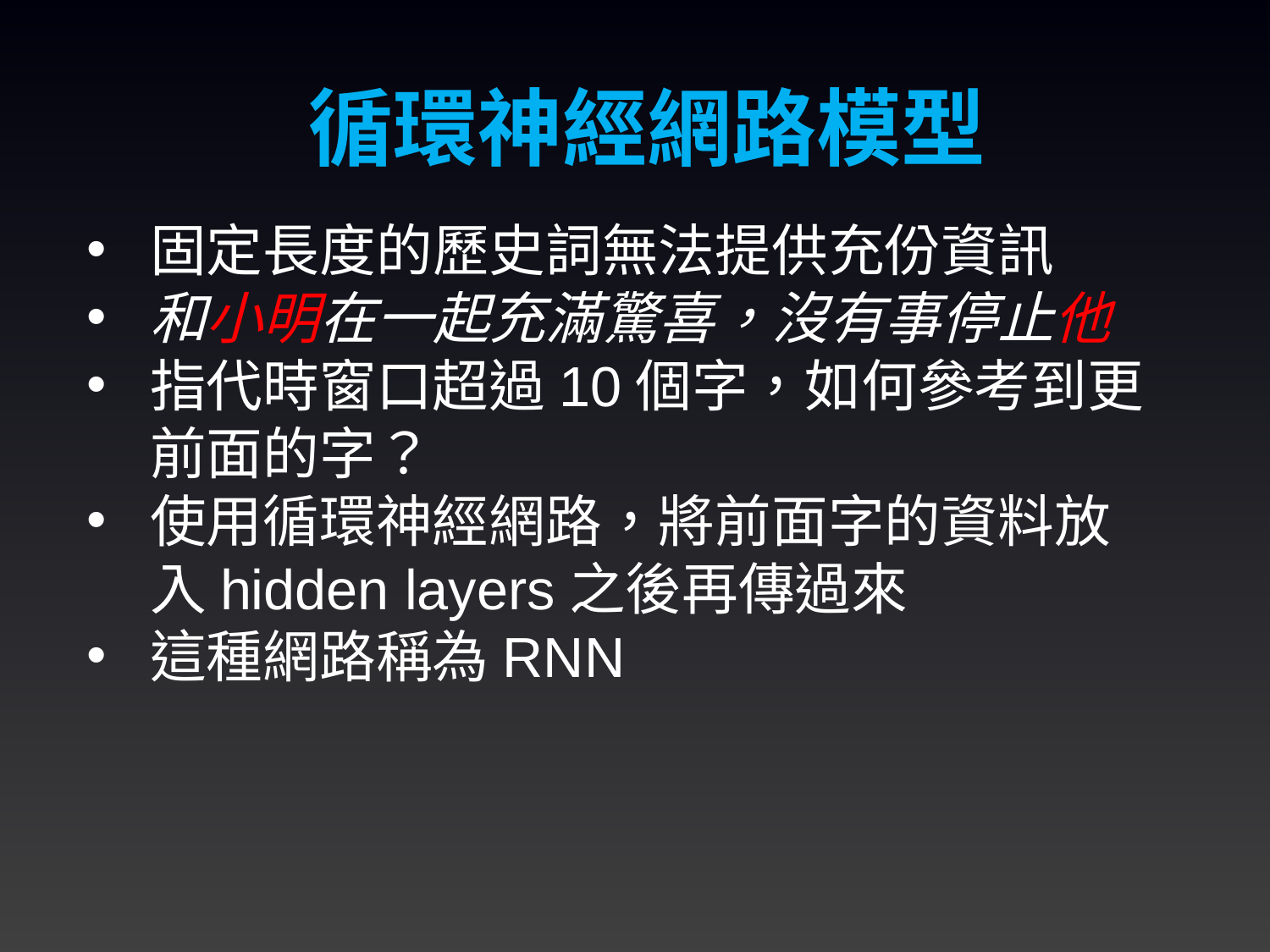

循環神經網路模型
固定長度的歷史詞無法提供充份資訊
和小明在一起充滿驚喜，沒有事停止他
指代時窗口超過10個字，如何參考到更前面的字？
使用循環神經網路，將前面字的資料放入hidden layers之後再傳過來
這種網路稱為RNN

11/23/2023
56